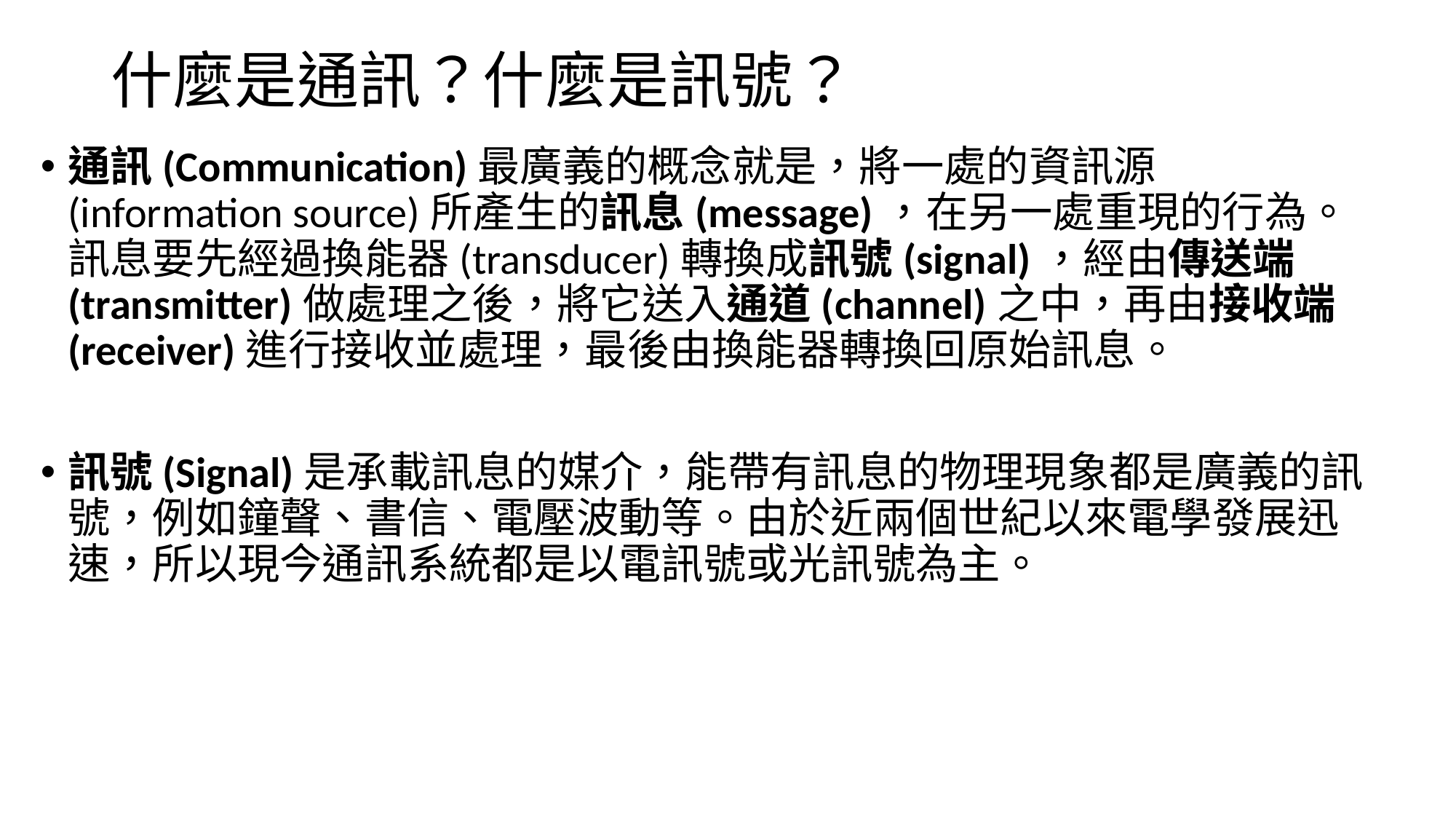

# 什麼是通訊？什麼是訊號？
通訊(Communication)最廣義的概念就是，將一處的資訊源(information source)所產生的訊息(message)，在另一處重現的行為。訊息要先經過換能器(transducer)轉換成訊號(signal)，經由傳送端(transmitter)做處理之後，將它送入通道(channel)之中，再由接收端(receiver)進行接收並處理，最後由換能器轉換回原始訊息。

訊號(Signal)是承載訊息的媒介，能帶有訊息的物理現象都是廣義的訊號，例如鐘聲、書信、電壓波動等。由於近兩個世紀以來電學發展迅速，所以現今通訊系統都是以電訊號或光訊號為主。